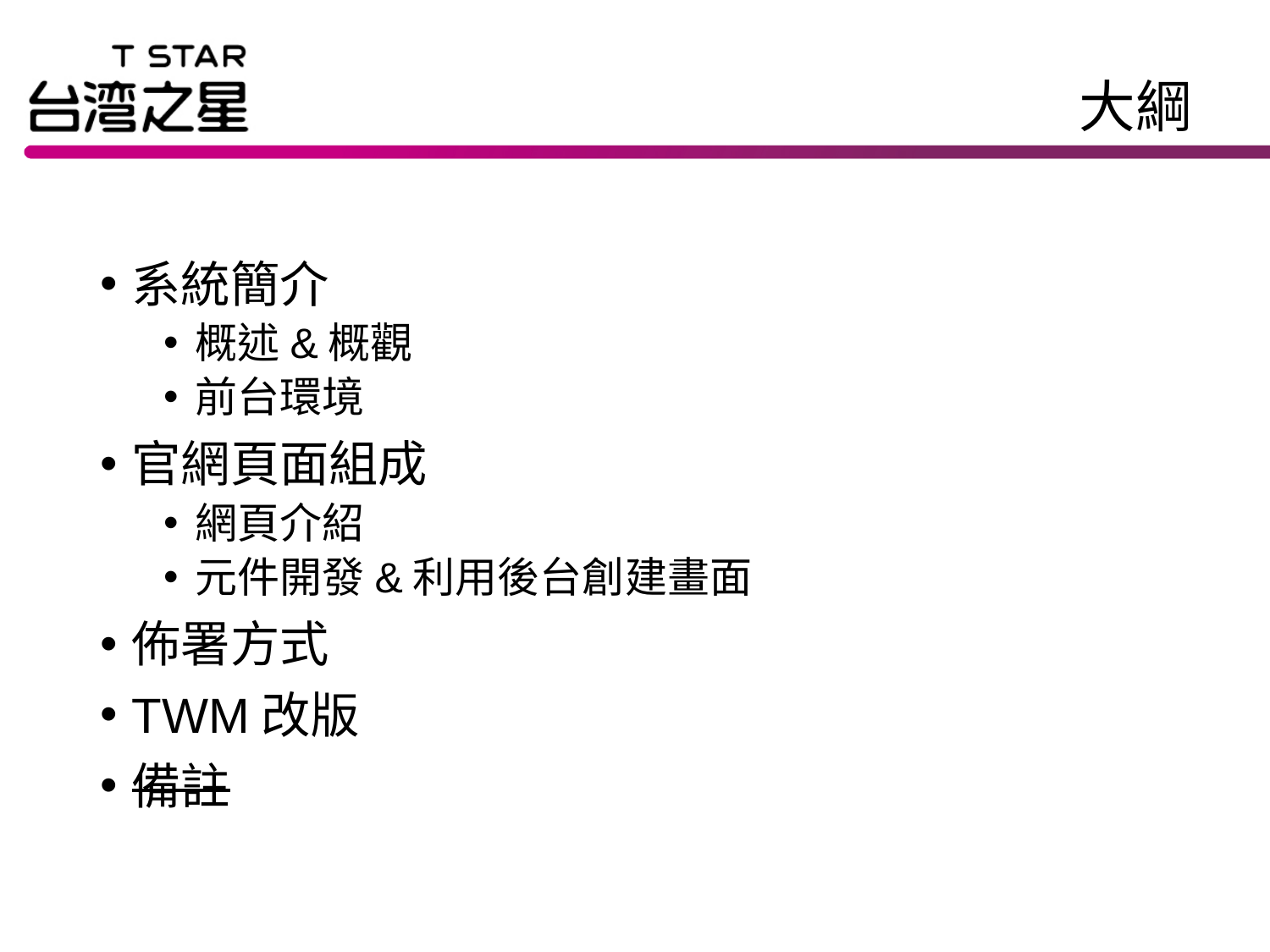

# 大綱
系統簡介
概述&概觀
前台環境
官網頁面組成
網頁介紹
元件開發&利用後台創建畫面
佈署方式
TWM改版
備註